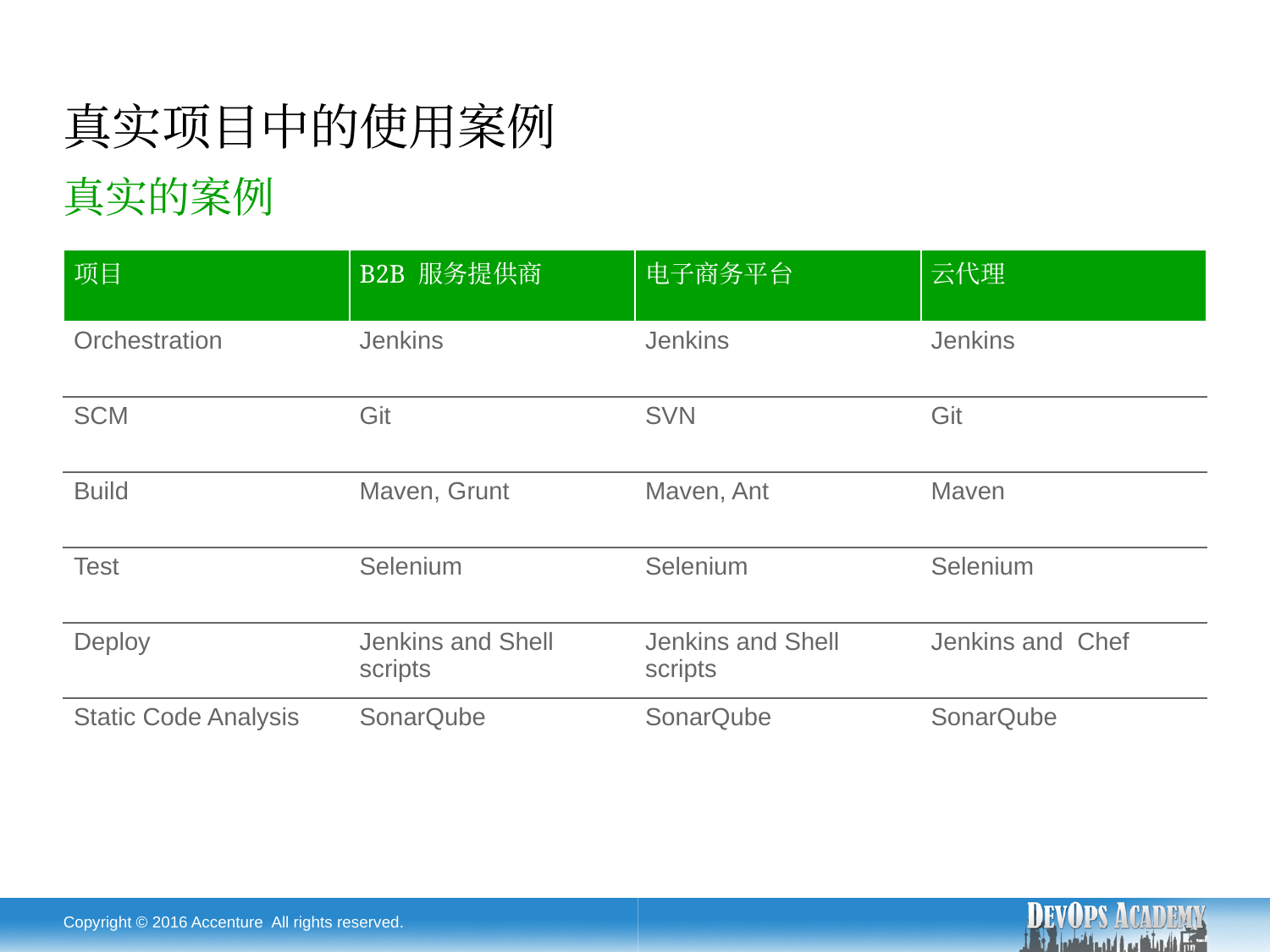

# 真实项目中的使用案例
真实的案例
| 项目 | B2B 服务提供商 | 电子商务平台 | 云代理 |
| --- | --- | --- | --- |
| Orchestration | Jenkins | Jenkins | Jenkins |
| SCM | Git | SVN | Git |
| Build | Maven, Grunt | Maven, Ant | Maven |
| Test | Selenium | Selenium | Selenium |
| Deploy | Jenkins and Shell scripts | Jenkins and Shell scripts | Jenkins and Chef |
| Static Code Analysis | SonarQube | SonarQube | SonarQube |
Copyright © 2016 Accenture  All rights reserved.